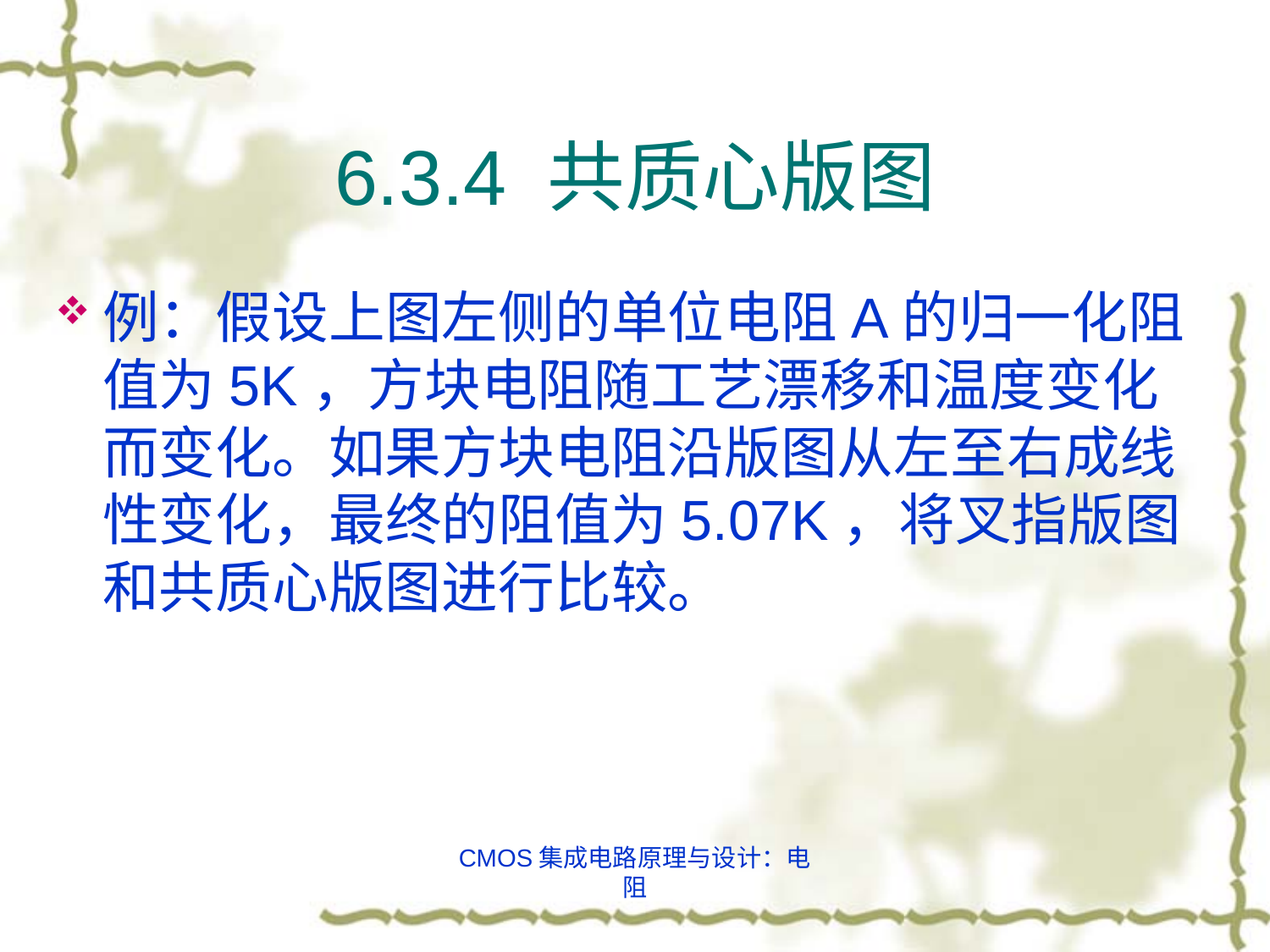

# 6.3.4 共质心版图
例：假设上图左侧的单位电阻A的归一化阻值为5K，方块电阻随工艺漂移和温度变化而变化。如果方块电阻沿版图从左至右成线性变化，最终的阻值为5.07K，将叉指版图和共质心版图进行比较。
CMOS集成电路原理与设计：电阻
18